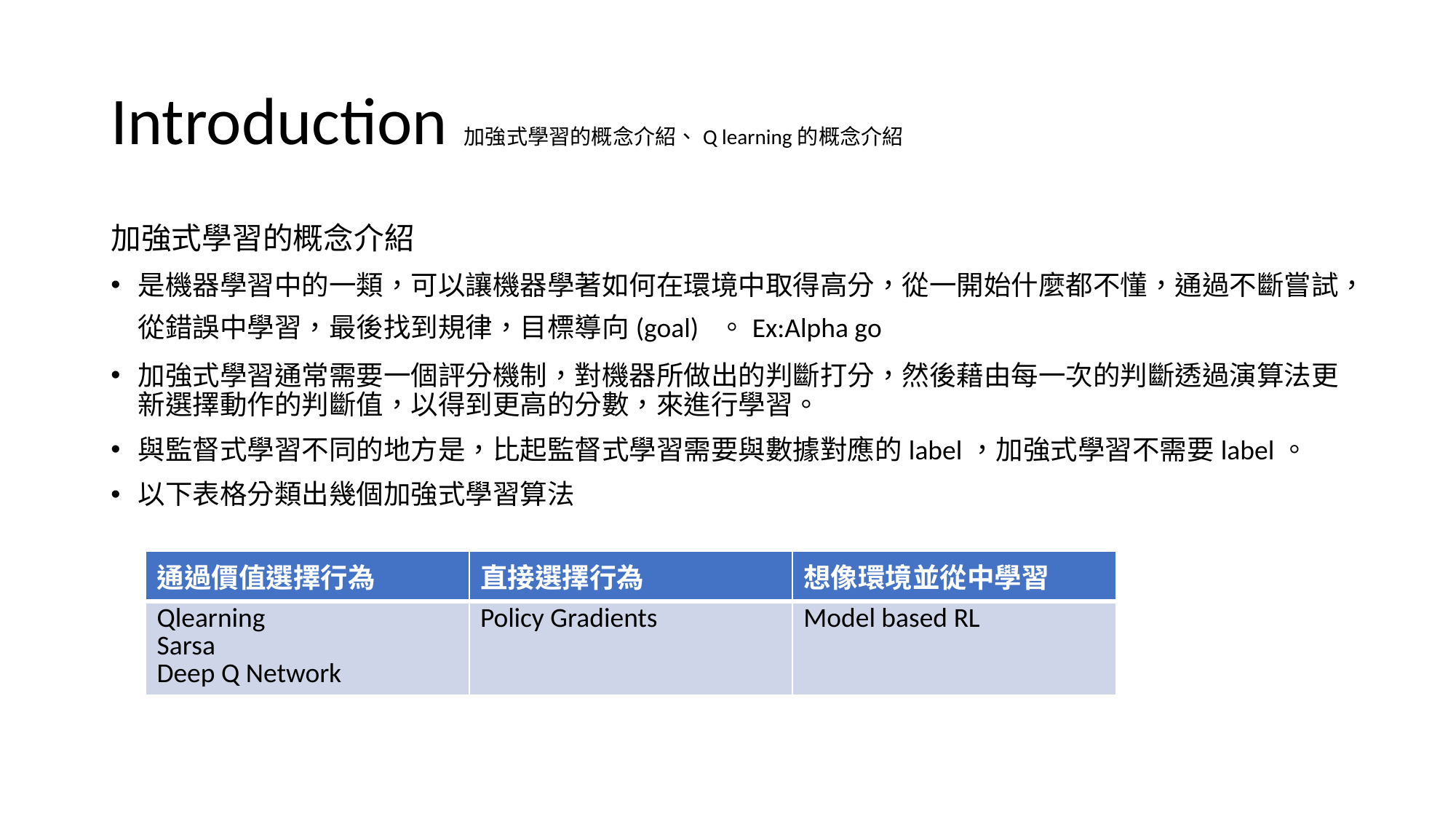

# Introduction加強式學習的概念介紹、Q learning的概念介紹
加強式學習的概念介紹
是機器學習中的一類，可以讓機器學著如何在環境中取得高分，從一開始什麼都不懂，通過不斷嘗試，從錯誤中學習，最後找到規律，目標導向(goal) 。Ex:Alpha go
加強式學習通常需要一個評分機制，對機器所做出的判斷打分，然後藉由每一次的判斷透過演算法更新選擇動作的判斷值，以得到更高的分數，來進行學習。
與監督式學習不同的地方是，比起監督式學習需要與數據對應的label，加強式學習不需要label。
以下表格分類出幾個加強式學習算法

| 通過價值選擇行為 | 直接選擇行為 | 想像環境並從中學習 |
| --- | --- | --- |
| Qlearning Sarsa Deep Q Network | Policy Gradients | Model based RL |